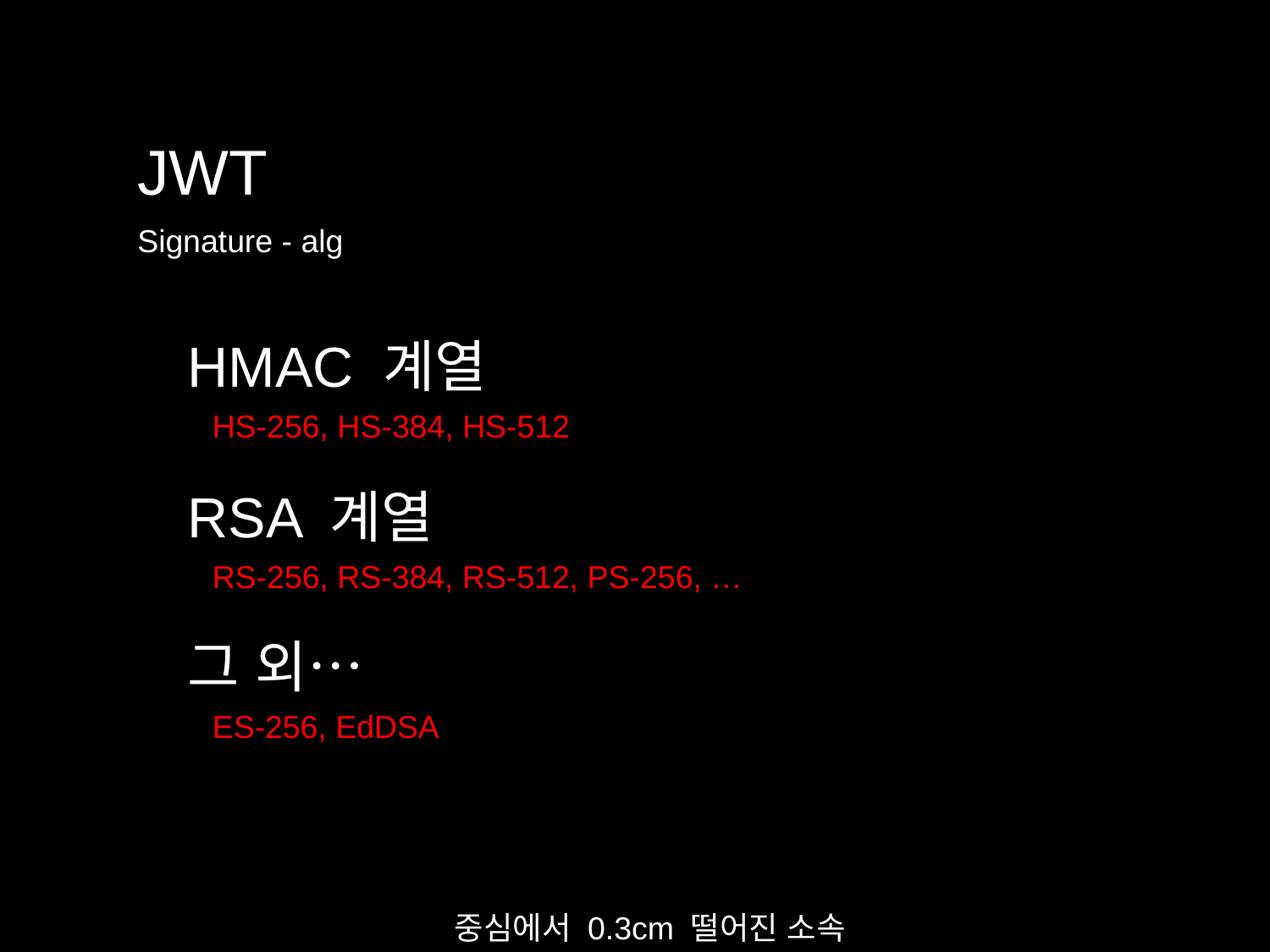

JWT
Signature - alg
HMAC 계열
HS-256, HS-384, HS-512
RSA 계열
RS-256, RS-384, RS-512, PS-256, …
그 외…
ES-256, EdDSA